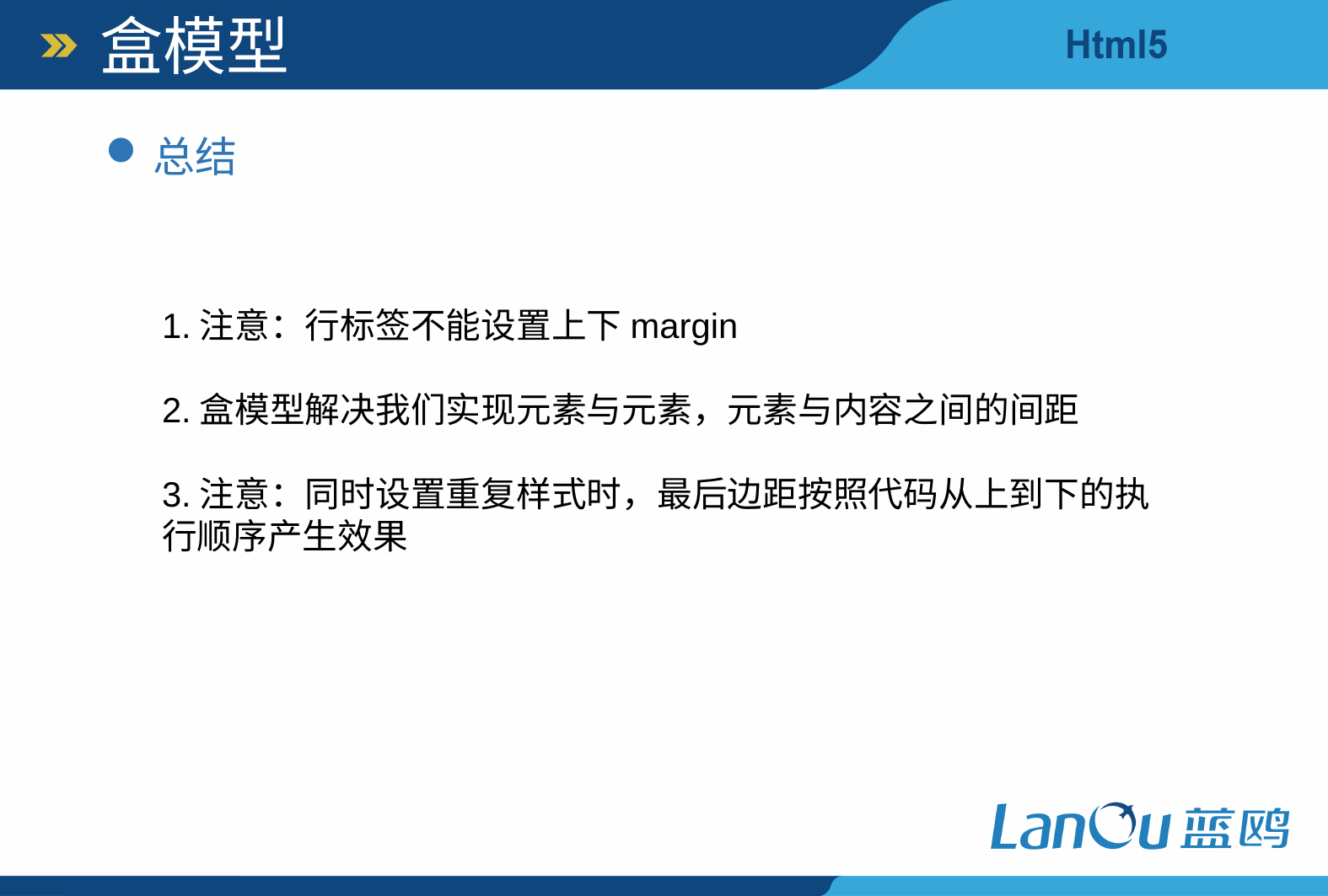

盒模型
总结
1.注意：行标签不能设置上下margin

2.盒模型解决我们实现元素与元素，元素与内容之间的间距

3.注意：同时设置重复样式时，最后边距按照代码从上到下的执行顺序产生效果